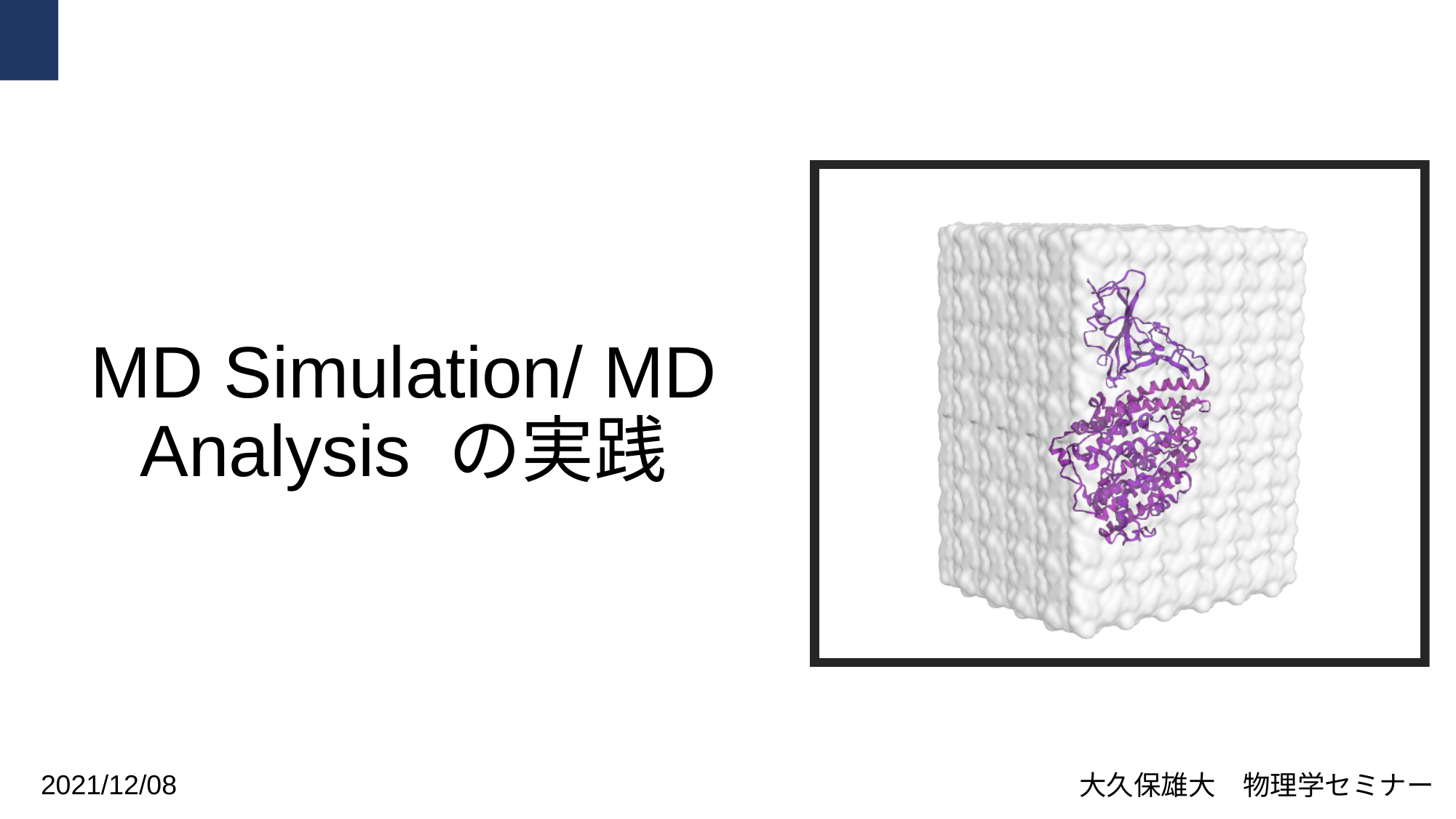

# MD Simulation/ MD Analysis の実践
2021/12/08
大久保雄大　物理学セミナー